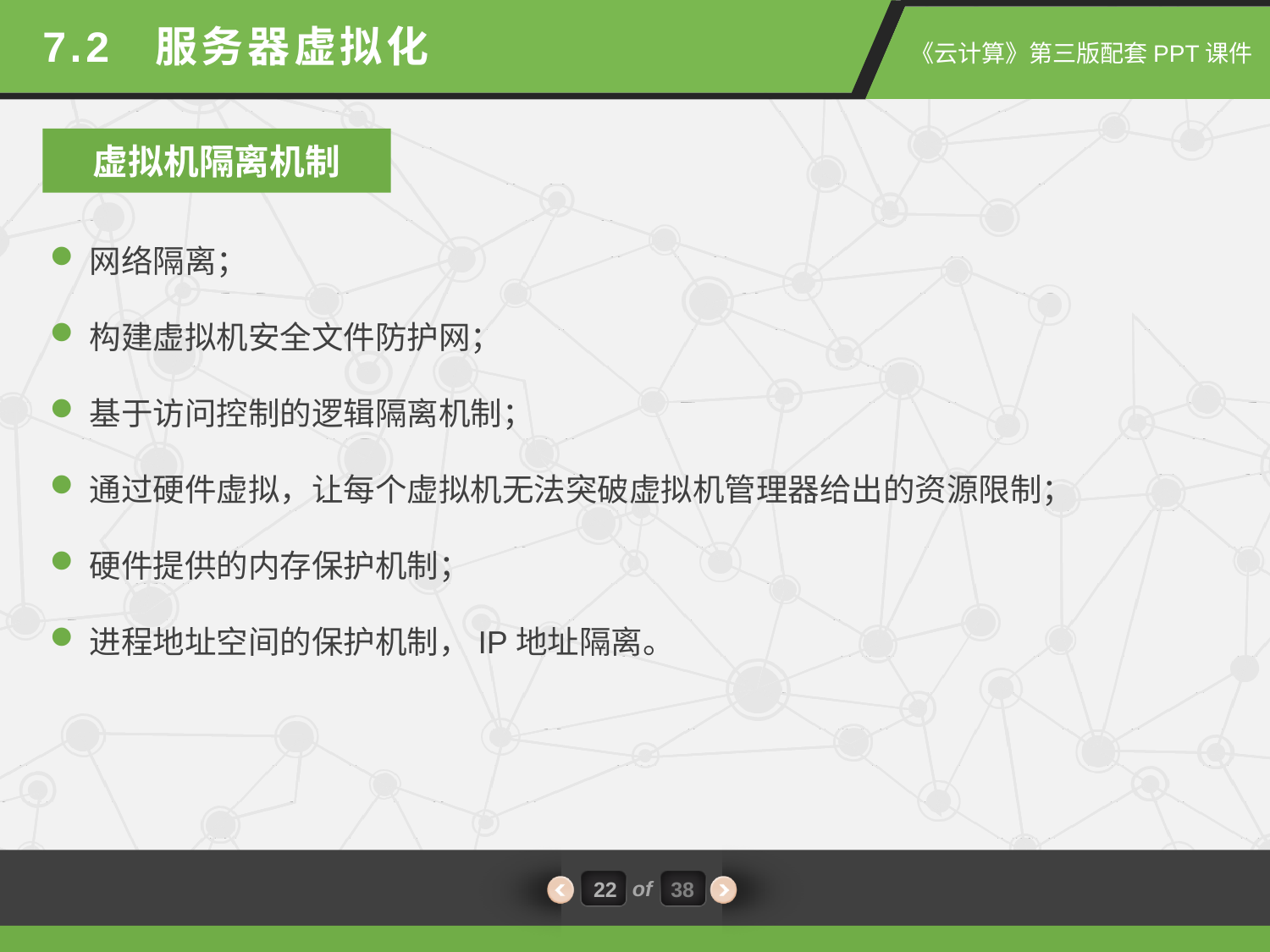

7.2  服务器虚拟化

虚拟机隔离机制
网络隔离；
构建虚拟机安全文件防护网；
基于访问控制的逻辑隔离机制；
通过硬件虚拟，让每个虚拟机无法突破虚拟机管理器给出的资源限制；
硬件提供的内存保护机制；
进程地址空间的保护机制，IP地址隔离。
22